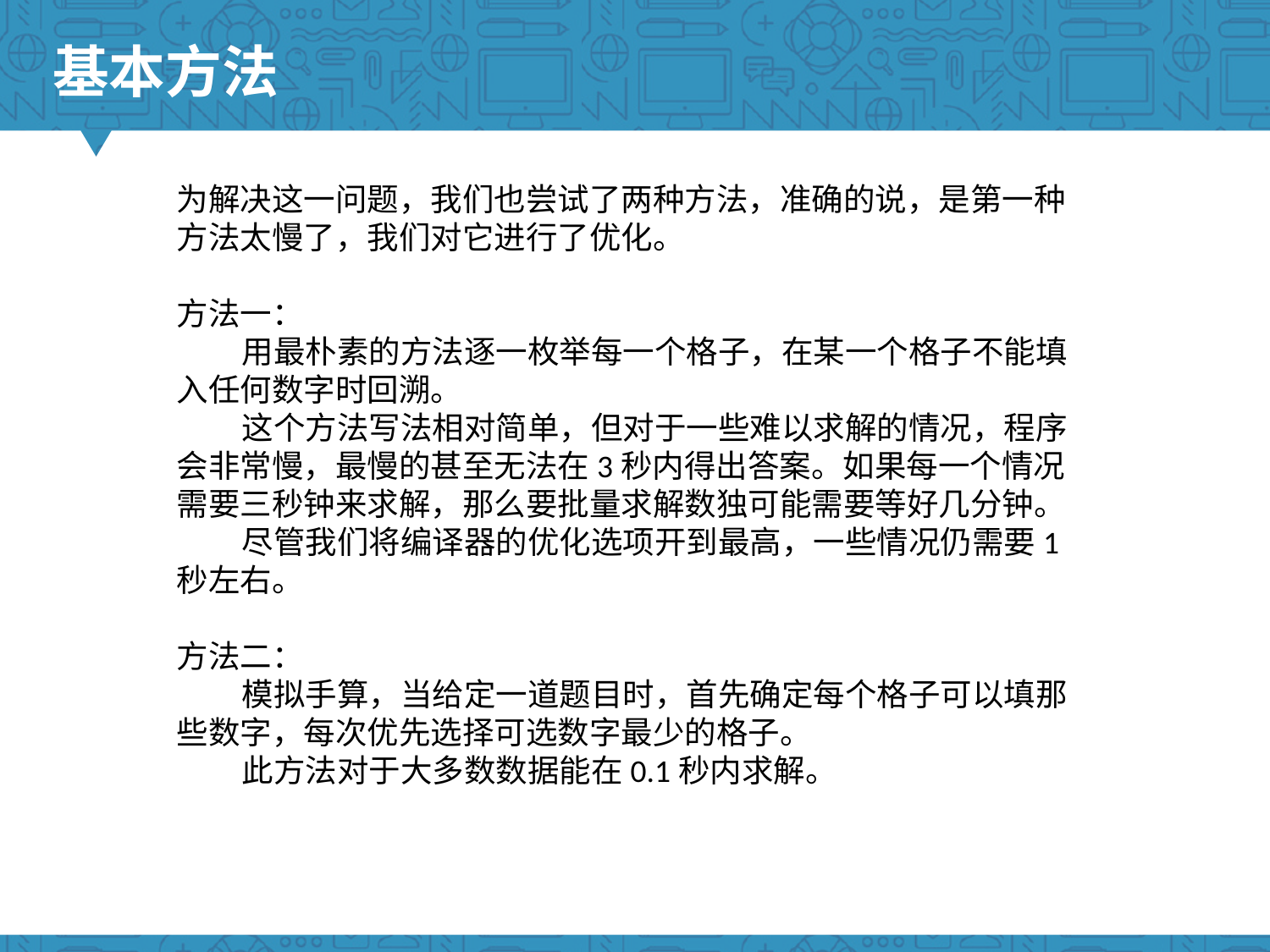

基本方法
22
为解决这一问题，我们也尝试了两种方法，准确的说，是第一种方法太慢了，我们对它进行了优化。

方法一：
        用最朴素的方法逐一枚举每一个格子，在某一个格子不能填入任何数字时回溯。
        这个方法写法相对简单，但对于一些难以求解的情况，程序会非常慢，最慢的甚至无法在3秒内得出答案。如果每一个情况需要三秒钟来求解，那么要批量求解数独可能需要等好几分钟。
        尽管我们将编译器的优化选项开到最高，一些情况仍需要1秒左右。

方法二：
        模拟手算，当给定一道题目时，首先确定每个格子可以填那些数字，每次优先选择可选数字最少的格子。
        此方法对于大多数数据能在0.1秒内求解。